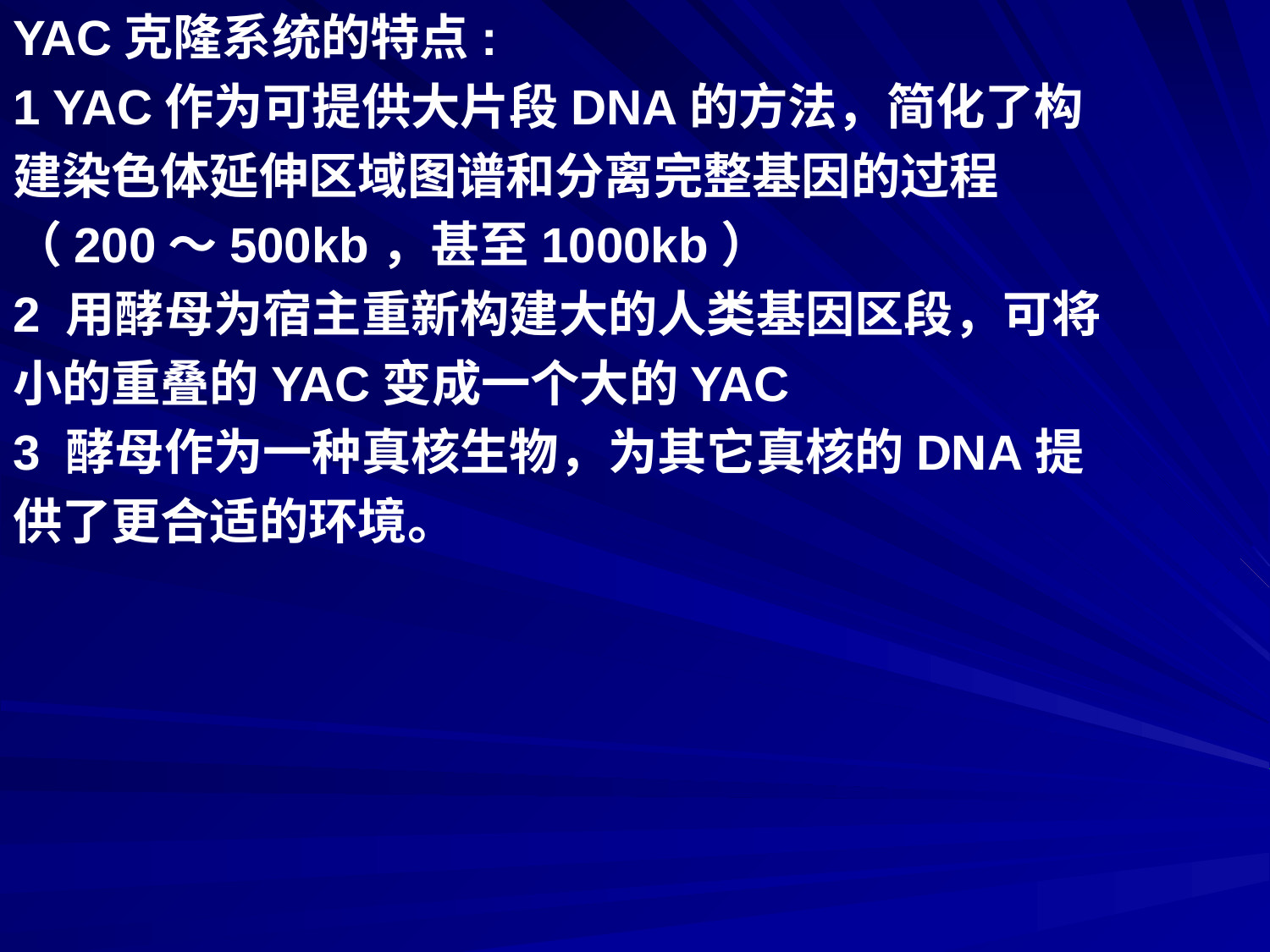

YAC克隆系统的特点:
1 YAC作为可提供大片段DNA的方法，简化了构
建染色体延伸区域图谱和分离完整基因的过程
（200～500kb，甚至1000kb）
2 用酵母为宿主重新构建大的人类基因区段，可将
小的重叠的YAC变成一个大的YAC
3 酵母作为一种真核生物，为其它真核的DNA提
供了更合适的环境。